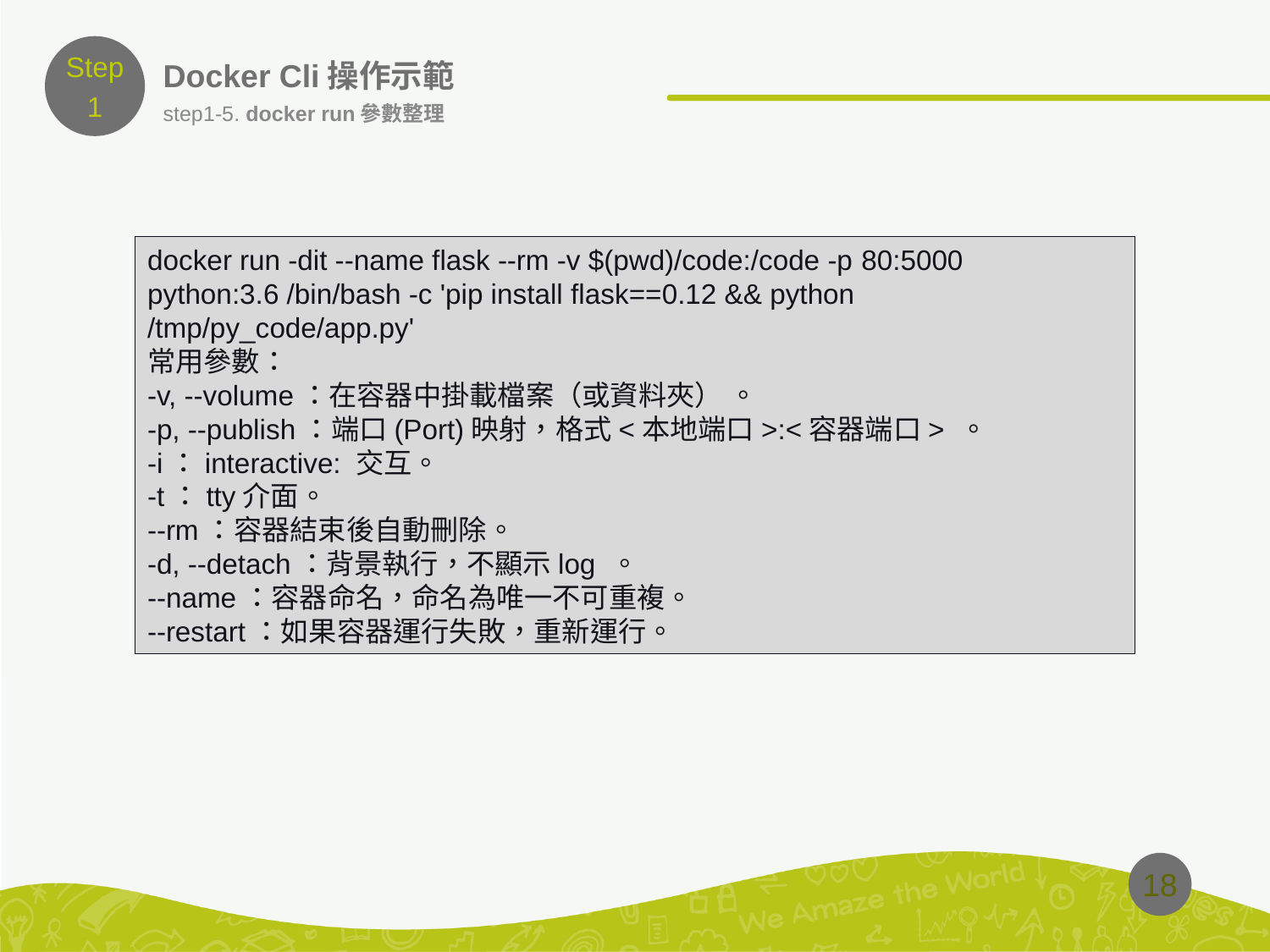

Step
1
# Docker Cli操作示範
step1-5. docker run參數整理
docker run -dit --name flask --rm -v $(pwd)/code:/code -p 80:5000 python:3.6 /bin/bash -c 'pip install flask==0.12 && python /tmp/py_code/app.py'
常用參數：
-v, --volume：在容器中掛載檔案（或資料夾） 。
-p, --publish：端口(Port)映射，格式<本地端口>:<容器端口> 。
-i：interactive: 交互。
-t：tty介面。
--rm：容器結束後自動刪除。
-d, --detach：背景執行，不顯示log 。
--name：容器命名，命名為唯一不可重複。
--restart：如果容器運行失敗，重新運行。
18